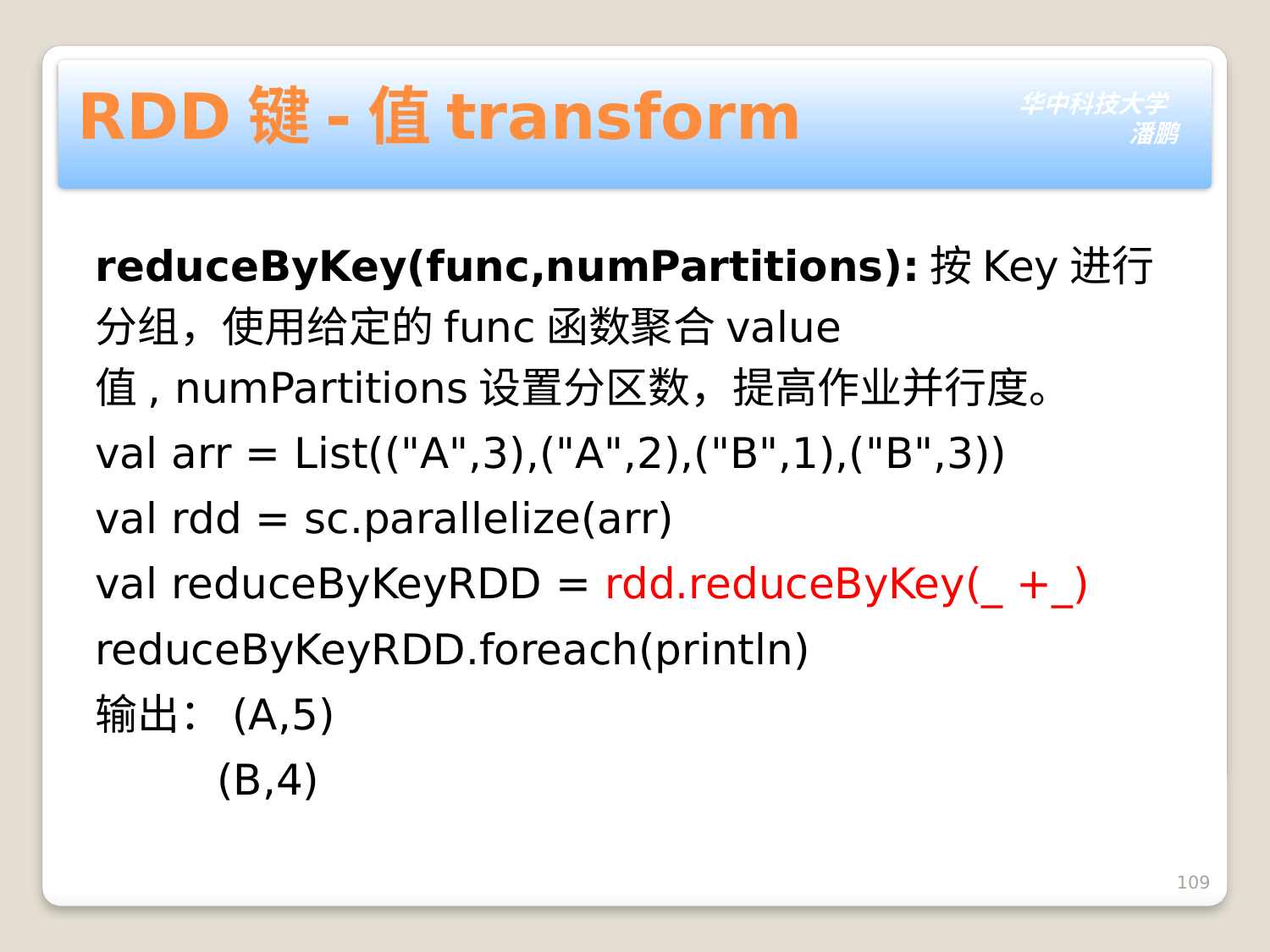

# RDD键-值transform
reduceByKey(func,numPartitions):按Key进行分组，使用给定的func函数聚合value值, numPartitions设置分区数，提高作业并行度。
val arr = List(("A",3),("A",2),("B",1),("B",3))
val rdd = sc.parallelize(arr)
val reduceByKeyRDD = rdd.reduceByKey(_ +_)
reduceByKeyRDD.foreach(println)
输出：(A,5)
         (B,4)
109